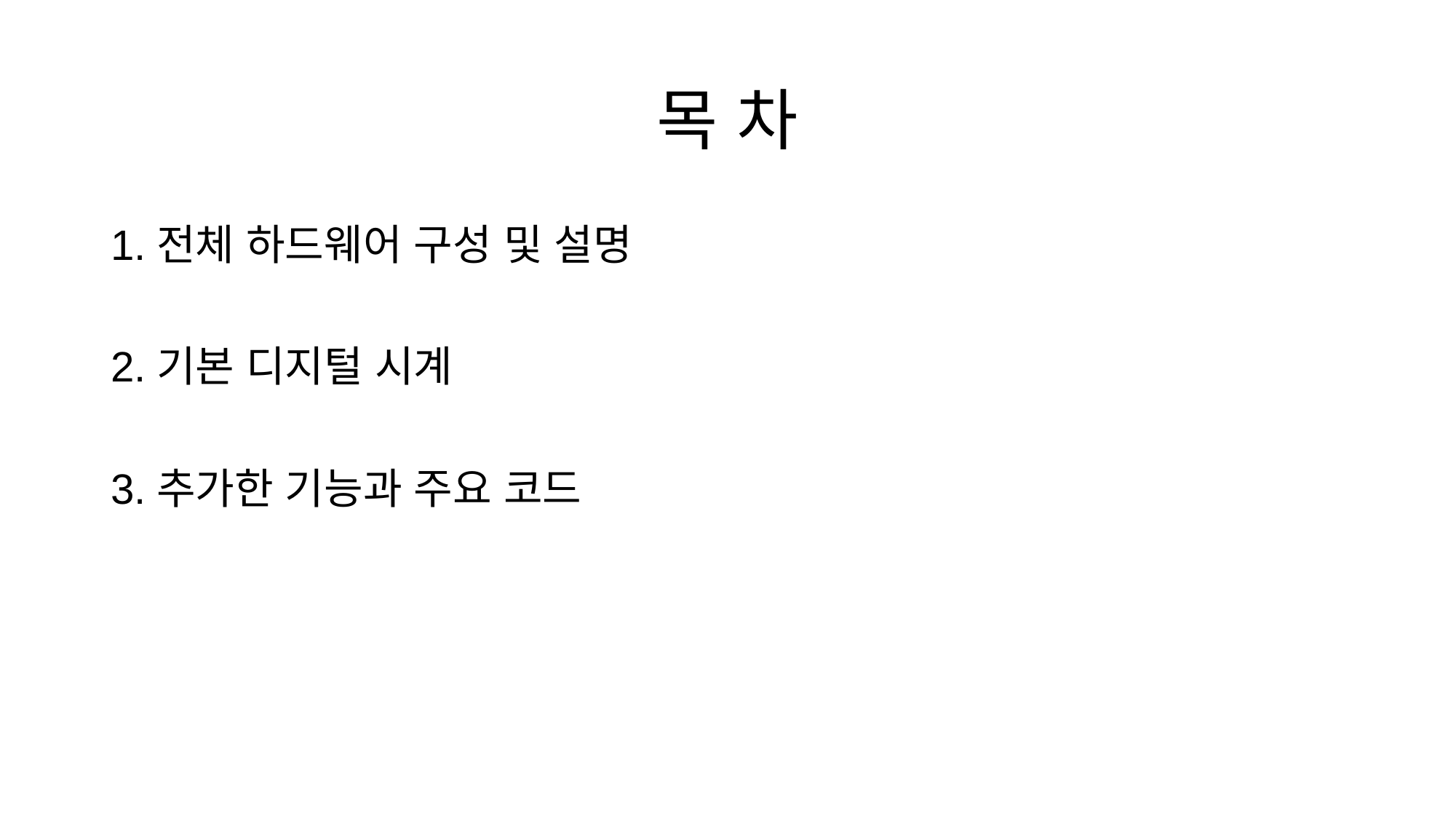

# 목 차
1.전체 하드웨어 구성 및 설명

2.기본 디지털 시계

3.추가한 기능과 주요 코드